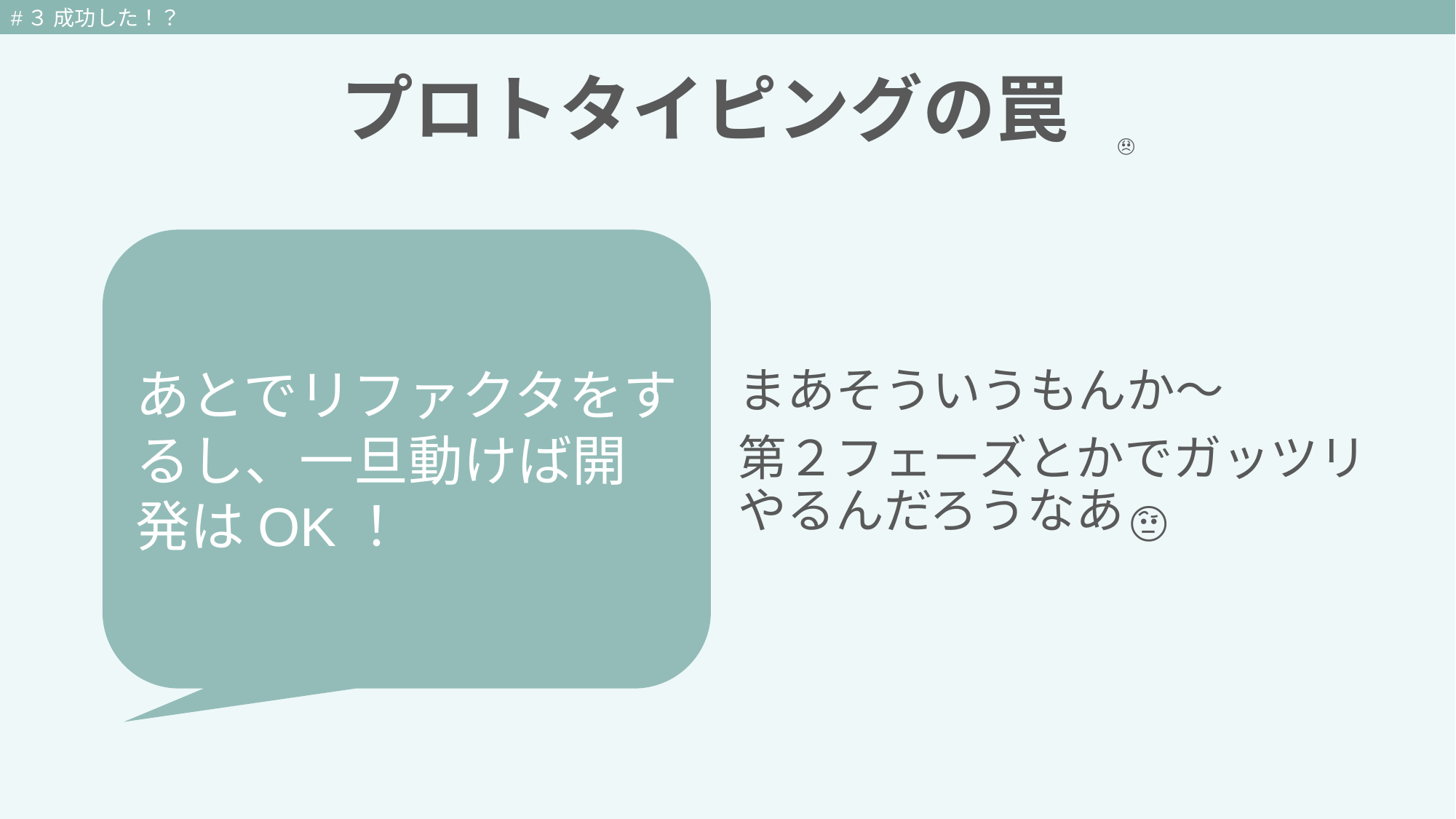

#３ 成功した！？
 プロトタイピングの罠
　 　 　　　😞
あとでリファクタをするし、一旦動けば開発はOK！
まあそういうもんか〜
第２フェーズとかでガッツリやるんだろうなあ
🤨